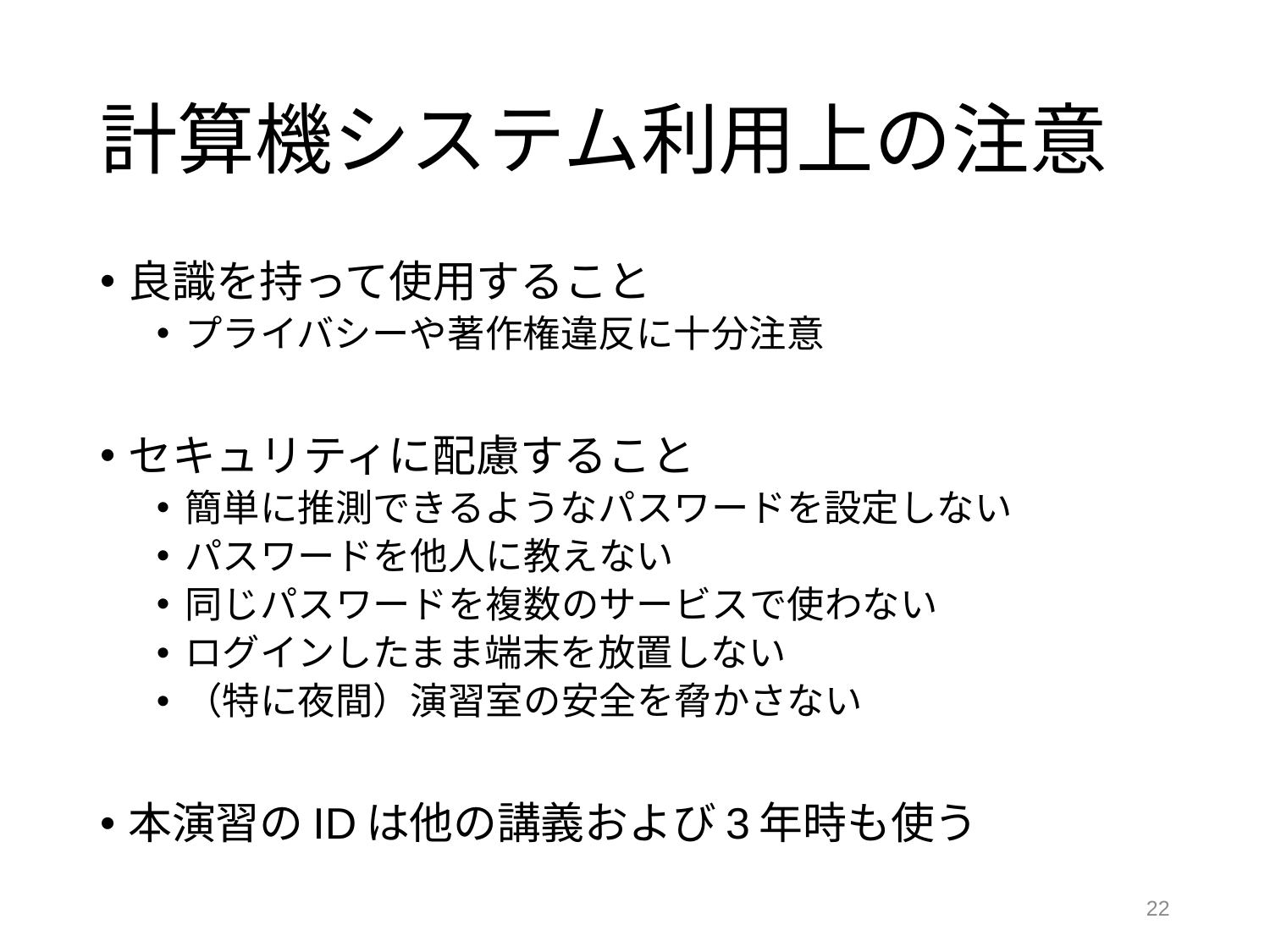

# 計算機システム利用上の注意
良識を持って使用すること
プライバシーや著作権違反に十分注意

セキュリティに配慮すること
簡単に推測できるようなパスワードを設定しない
パスワードを他人に教えない
同じパスワードを複数のサービスで使わない
ログインしたまま端末を放置しない
（特に夜間）演習室の安全を脅かさない

本演習のIDは他の講義および3年時も使う
22